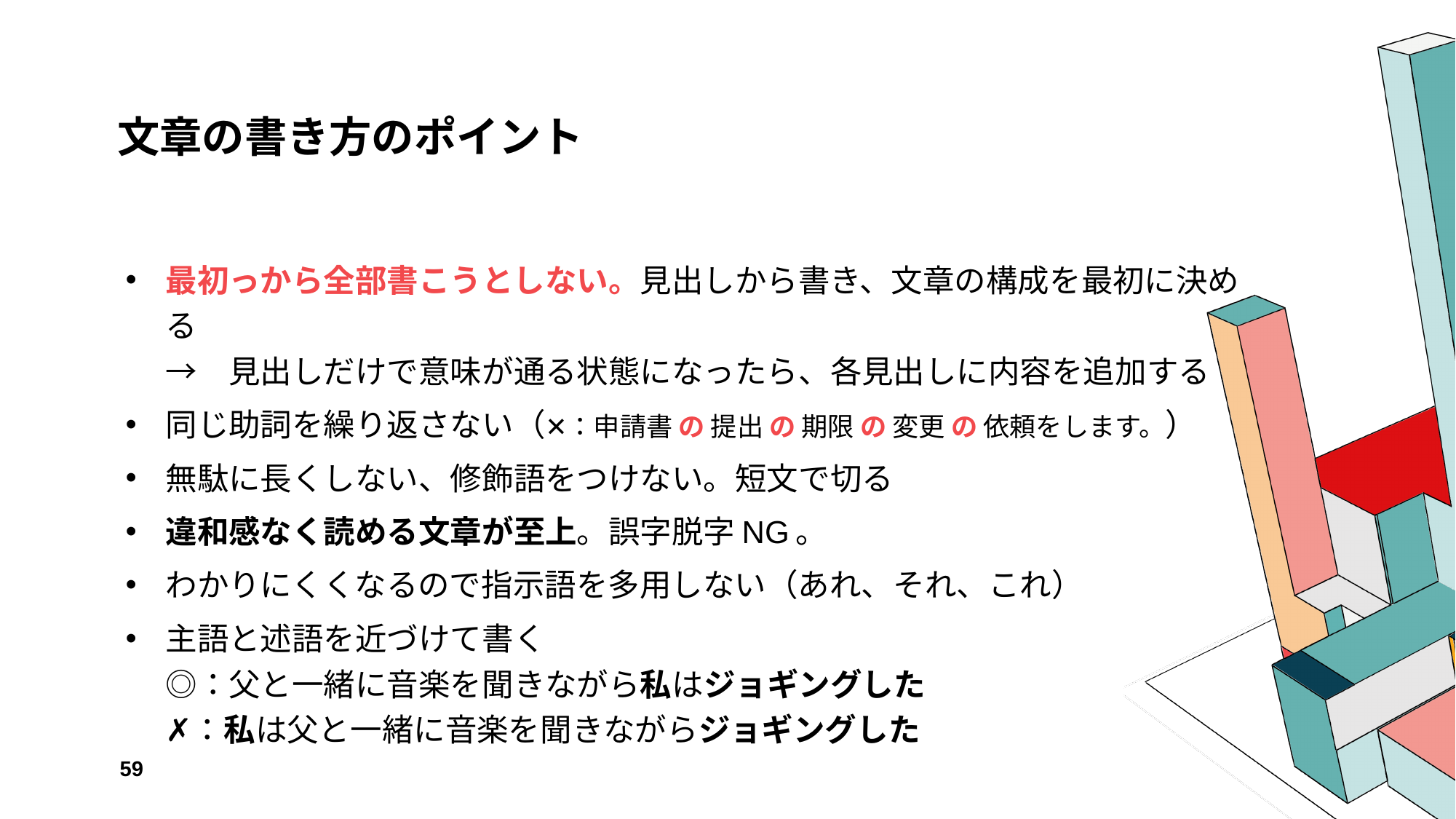

# 文章の書き方のポイント
最初っから全部書こうとしない。見出しから書き、文章の構成を最初に決める
→　見出しだけで意味が通る状態になったら、各見出しに内容を追加する
同じ助詞を繰り返さない（✕：申請書 の 提出 の 期限 の 変更 の 依頼をします。）
無駄に長くしない、修飾語をつけない。短文で切る
違和感なく読める文章が至上。誤字脱字NG。
わかりにくくなるので指示語を多用しない（あれ、それ、これ）
主語と述語を近づけて書く
◎：父と一緒に音楽を聞きながら私はジョギングした
✗：私は父と一緒に音楽を聞きながらジョギングした
59